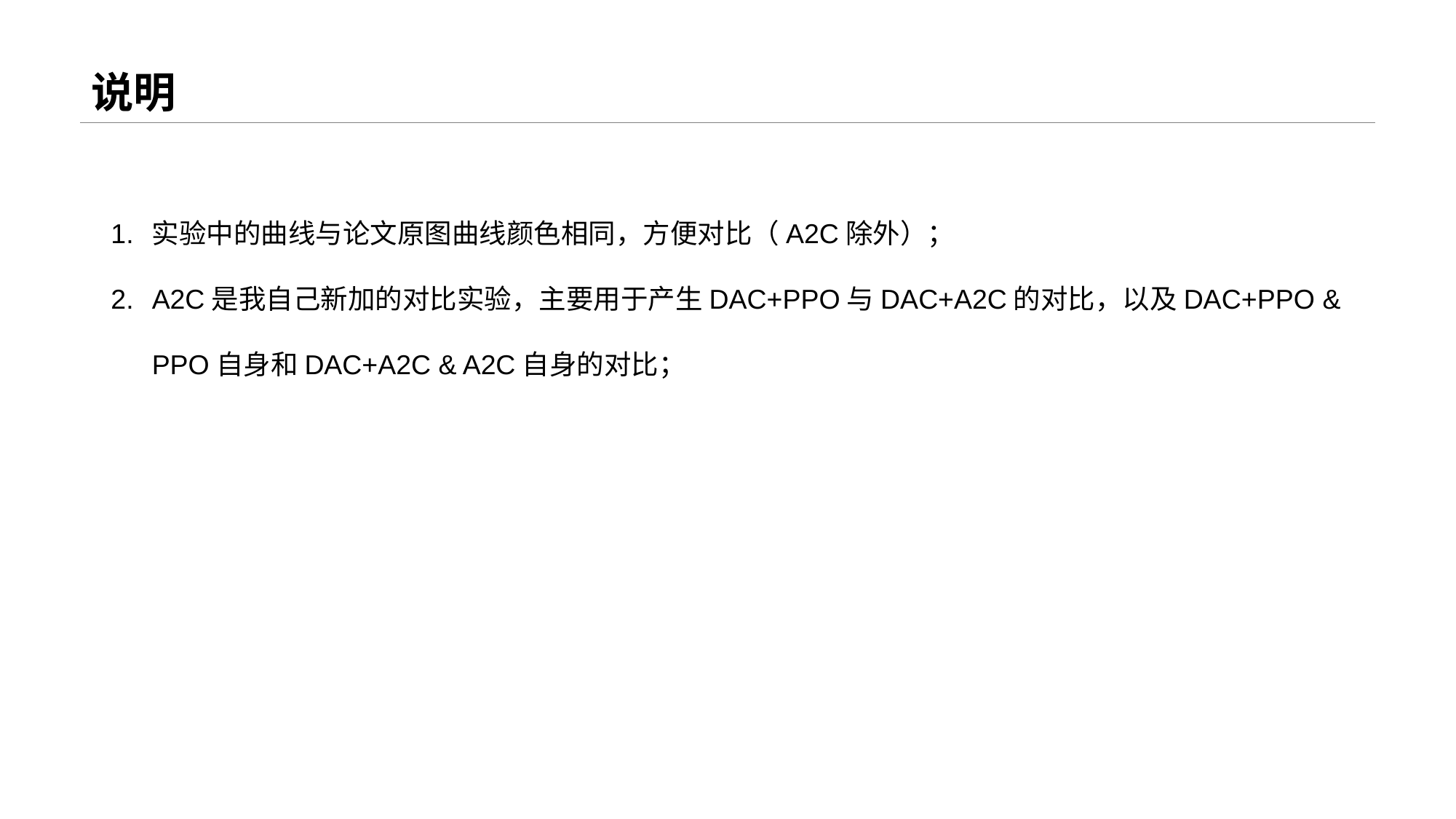

# 说明
实验中的曲线与论文原图曲线颜色相同，方便对比（A2C除外）；
A2C是我自己新加的对比实验，主要用于产生DAC+PPO与DAC+A2C的对比，以及DAC+PPO & PPO自身和DAC+A2C & A2C自身的对比；